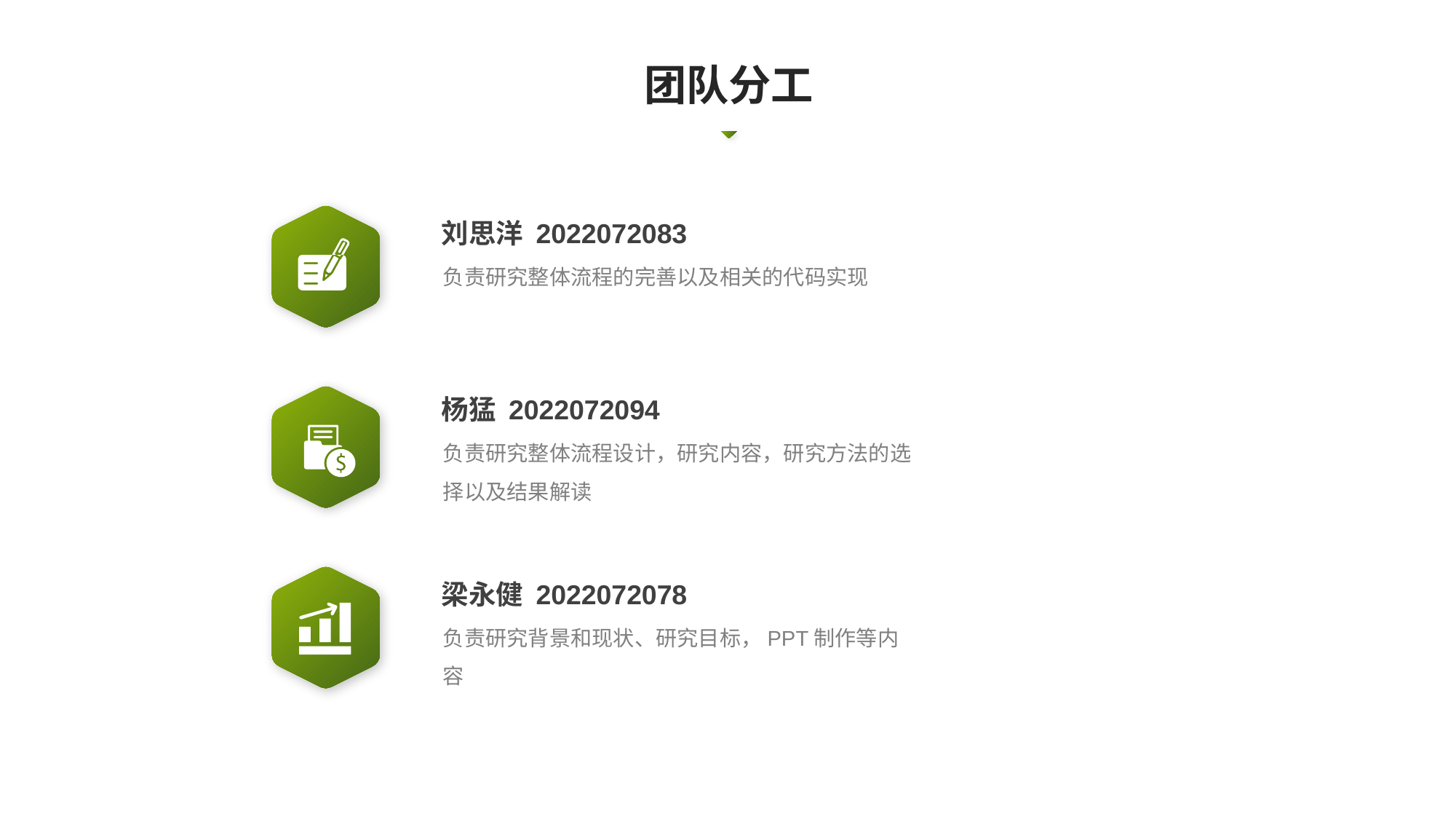

团队分工

刘思洋 2022072083

负责研究整体流程的完善以及相关的代码实现

杨猛 2022072094
负责研究整体流程设计，研究内容，研究方法的选择以及结果解读

梁永健 2022072078

负责研究背景和现状、研究目标，PPT制作等内容